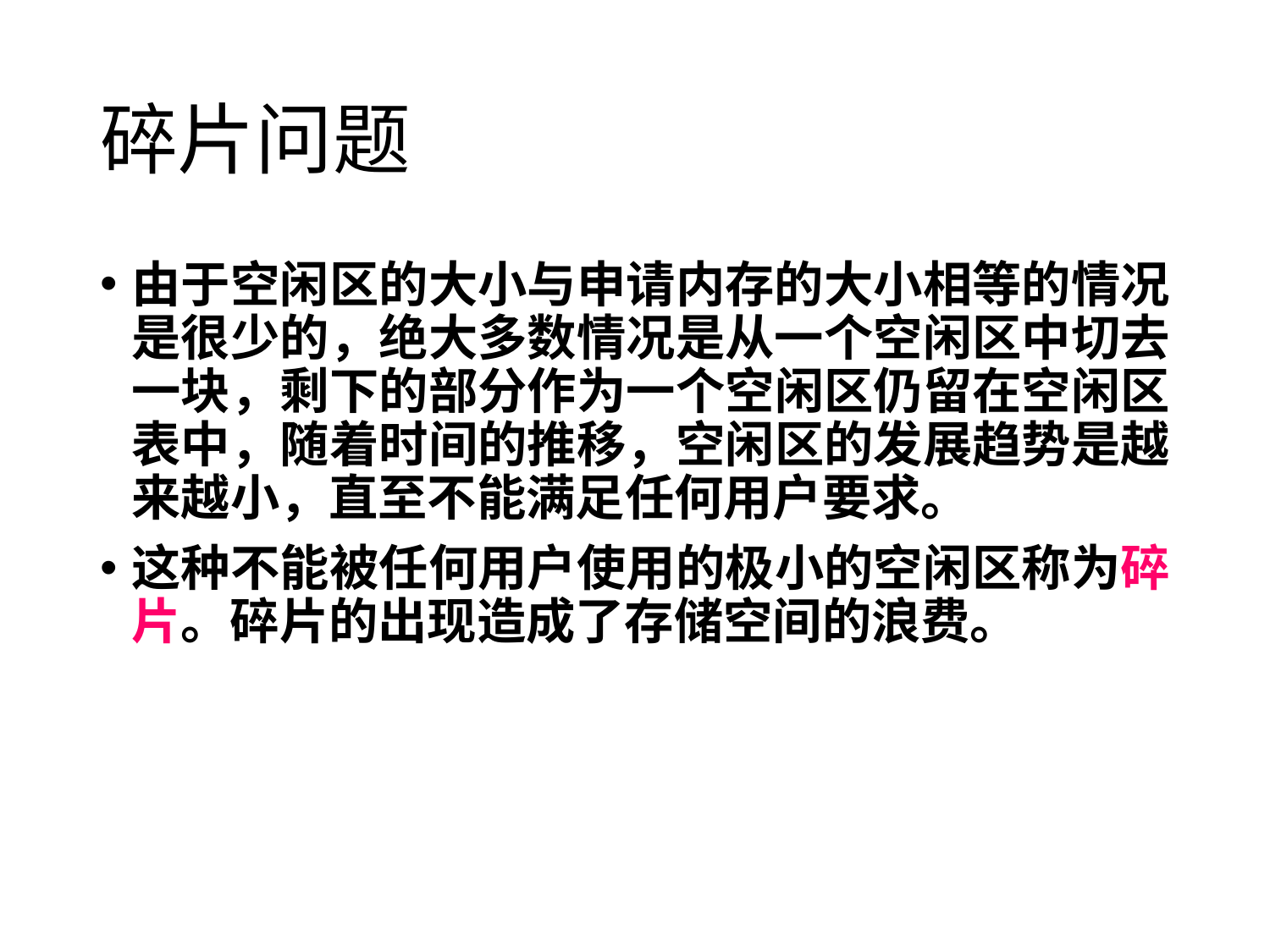

# 碎片问题
由于空闲区的大小与申请内存的大小相等的情况是很少的，绝大多数情况是从一个空闲区中切去一块，剩下的部分作为一个空闲区仍留在空闲区表中，随着时间的推移，空闲区的发展趋势是越来越小，直至不能满足任何用户要求。
这种不能被任何用户使用的极小的空闲区称为碎片。碎片的出现造成了存储空间的浪费。